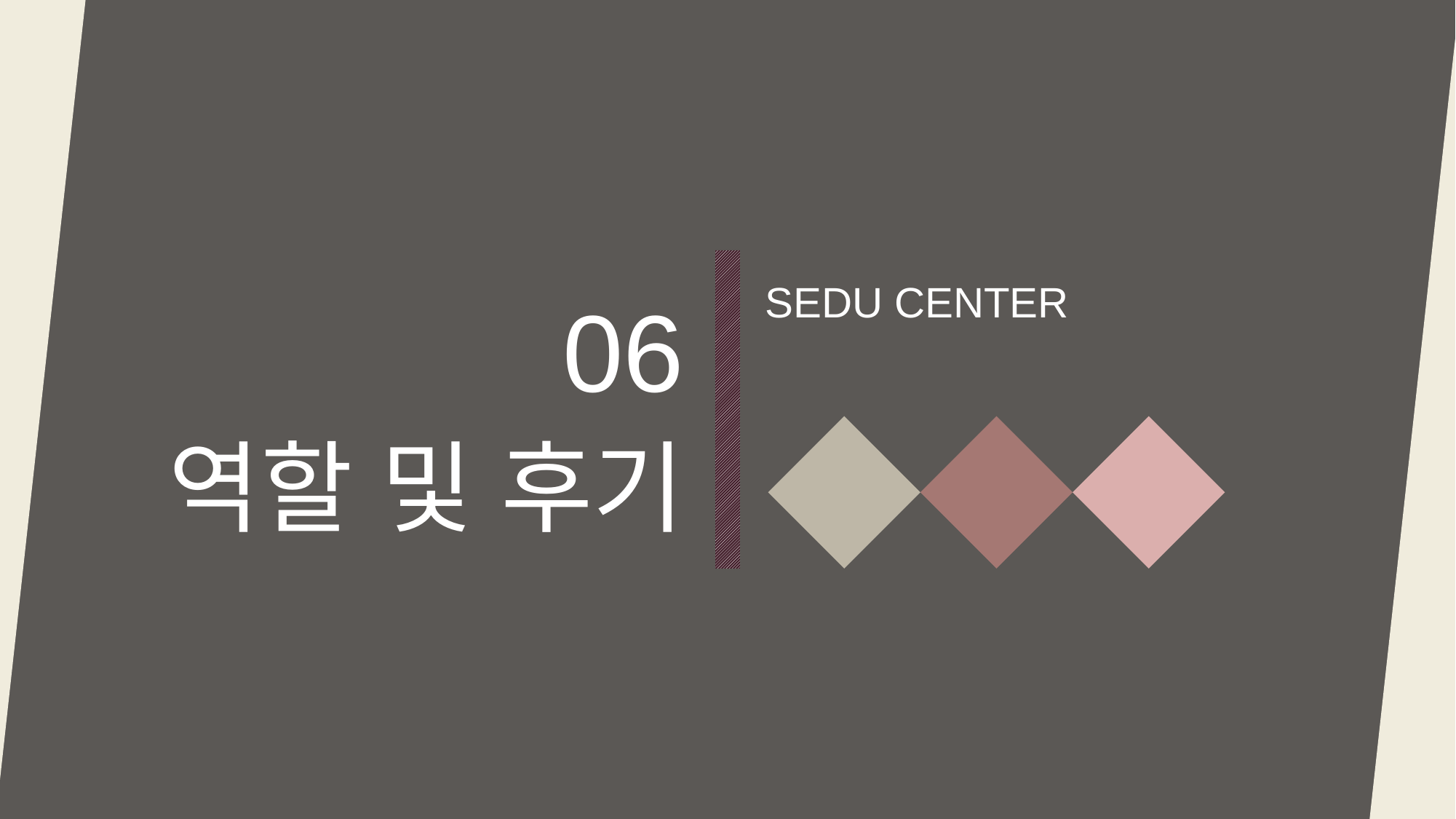

SEDU CENTER
# 06
역할 및 후기